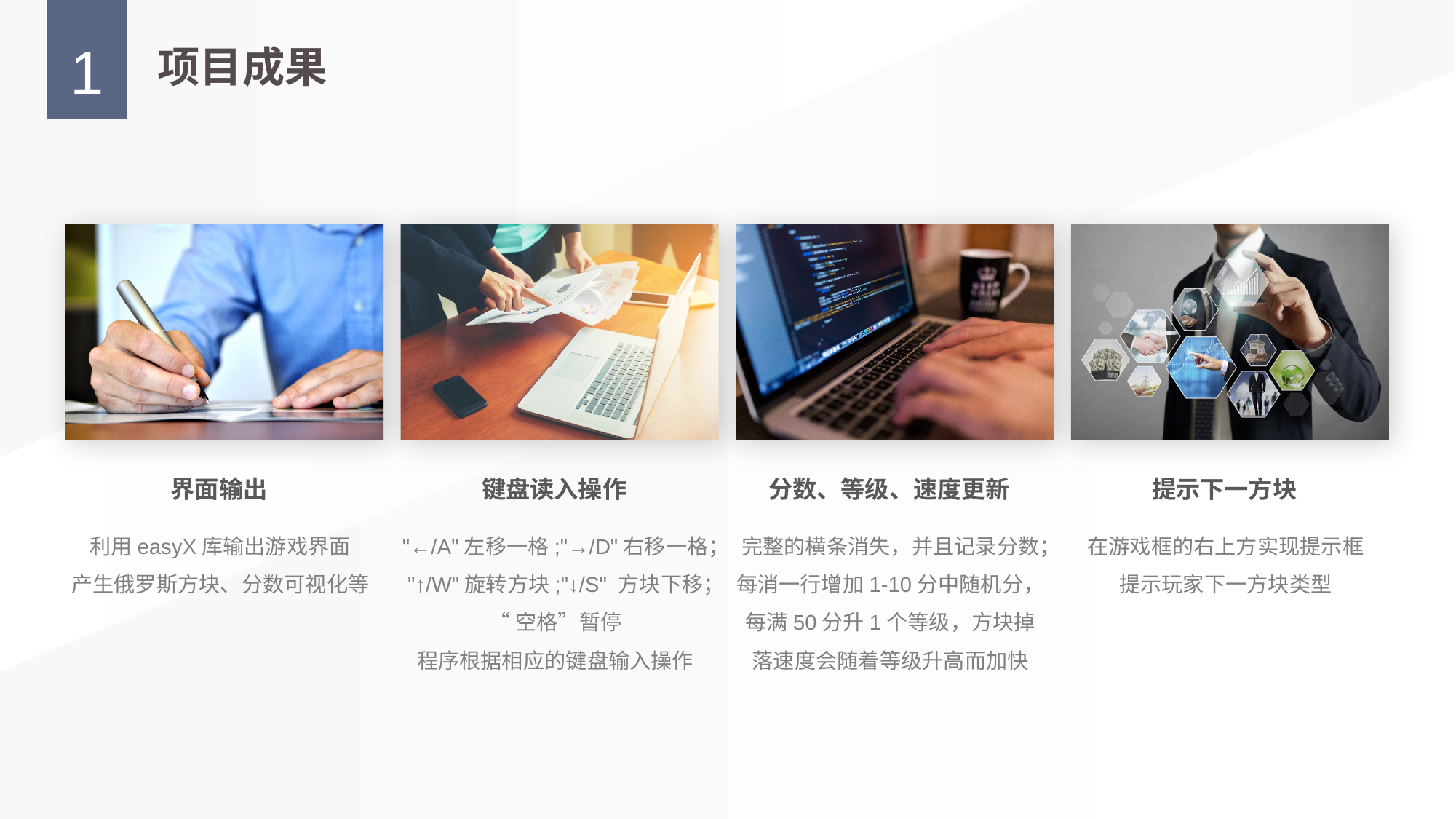

1
项目成果

界面输出
键盘读入操作
分数、等级、速度更新
提示下一方块
"←/A"左移一格;"→/D"右移一格；
"↑/W"旋转方块;"↓/S" 方块下移；
“空格”暂停
程序根据相应的键盘输入操作
利用easyX库输出游戏界面
产生俄罗斯方块、分数可视化等
完整的横条消失，并且记录分数；
每消一行增加1-10分中随机分，每满50分升1个等级，方块掉落速度会随着等级升高而加快
在游戏框的右上方实现提示框
提示玩家下一方块类型